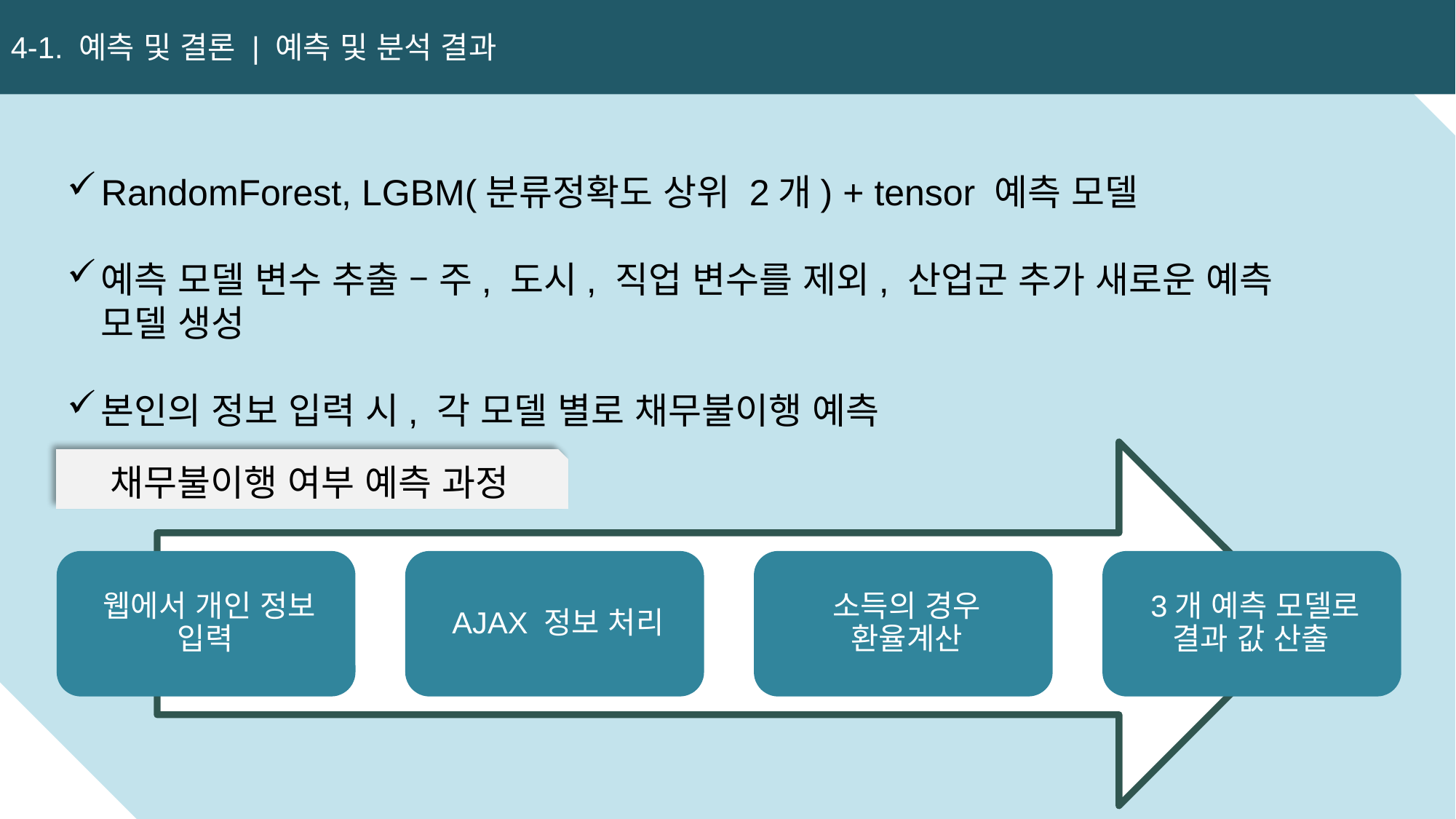

4-1. 예측 및 결론 | 예측 및 분석 결과
28
RandomForest, LGBM(분류정확도 상위 2개) + tensor 예측 모델

예측 모델 변수 추출 – 주, 도시, 직업 변수를 제외, 산업군 추가 새로운 예측 모델 생성

본인의 정보 입력 시, 각 모델 별로 채무불이행 예측

웹에서 개인 정보 입력
AJAX 정보 처리
소득의 경우 환율계산
3개 예측 모델로 결과 값 산출
채무불이행 여부 예측 과정